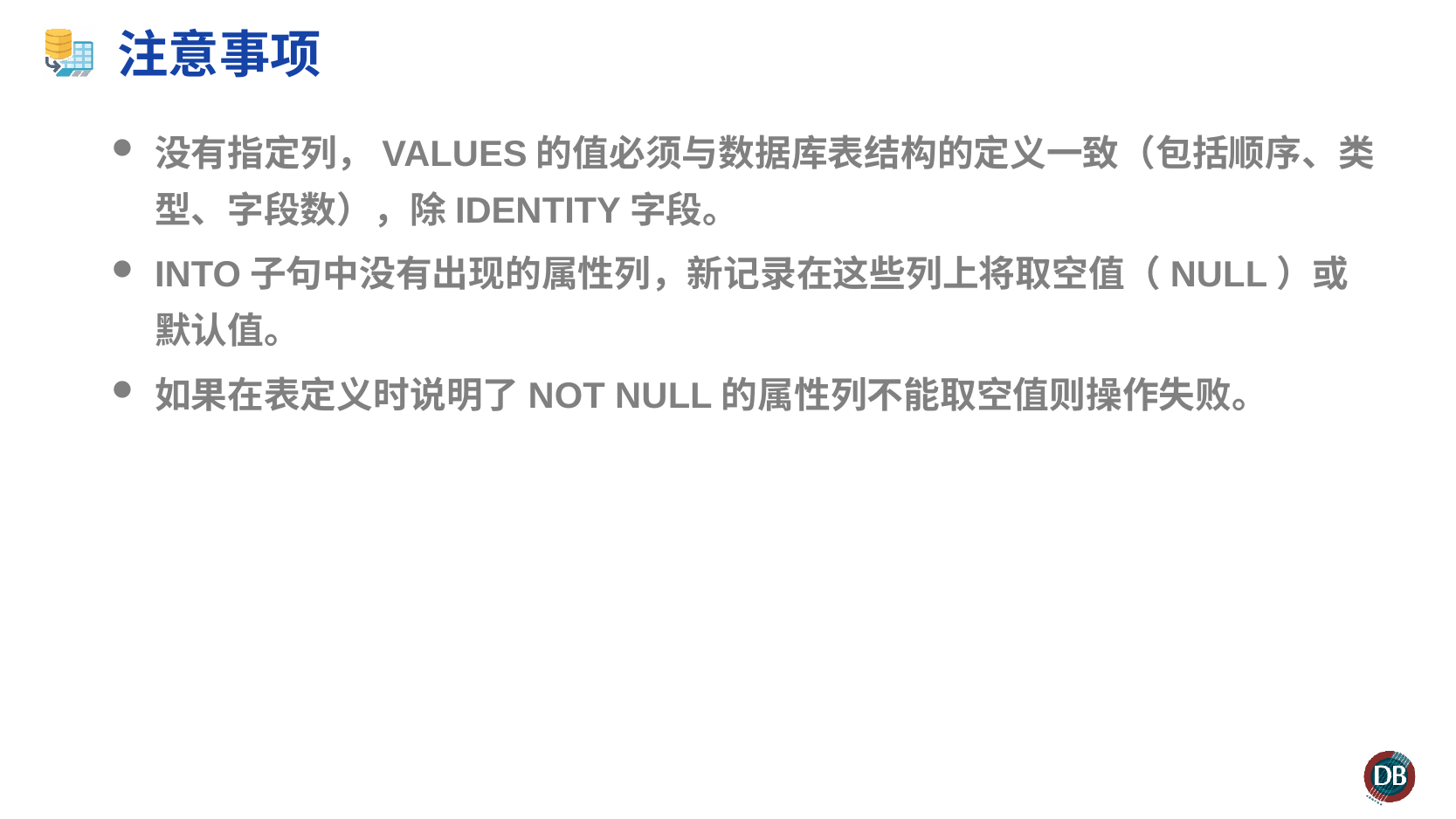

# 注意事项
没有指定列，VALUES的值必须与数据库表结构的定义一致（包括顺序、类型、字段数），除IDENTITY字段。
INTO子句中没有出现的属性列，新记录在这些列上将取空值（NULL）或默认值。
如果在表定义时说明了NOT NULL的属性列不能取空值则操作失败。